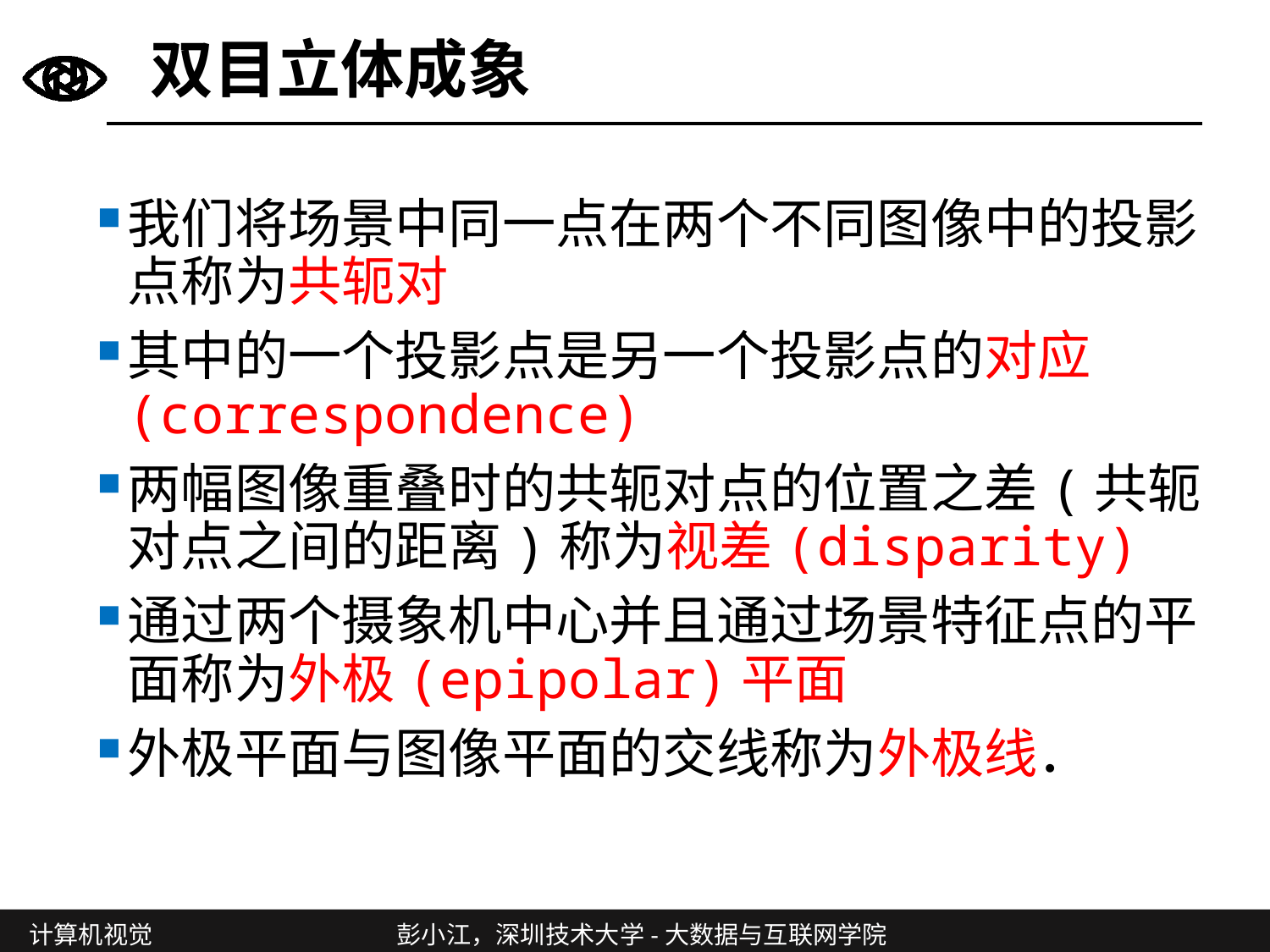

# 双目立体成象
我们将场景中同一点在两个不同图像中的投影点称为共轭对
其中的一个投影点是另一个投影点的对应(correspondence)
两幅图像重叠时的共轭对点的位置之差(共轭对点之间的距离)称为视差(disparity)
通过两个摄象机中心并且通过场景特征点的平面称为外极(epipolar)平面
外极平面与图像平面的交线称为外极线．